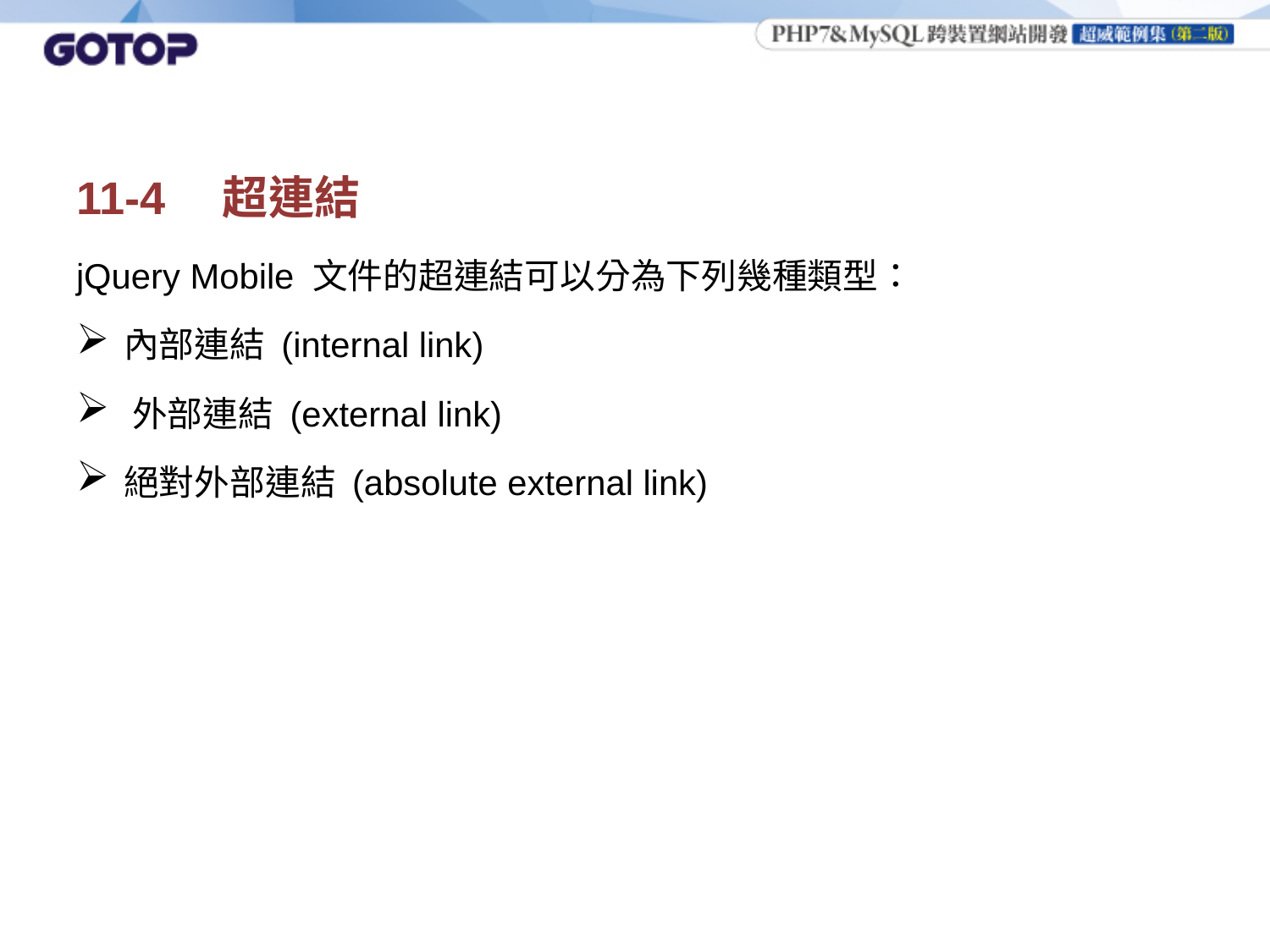

# 11-4　超連結
jQuery Mobile 文件的超連結可以分為下列幾種類型：
內部連結 (internal link)
外部連結 (external link)
絕對外部連結 (absolute external link)